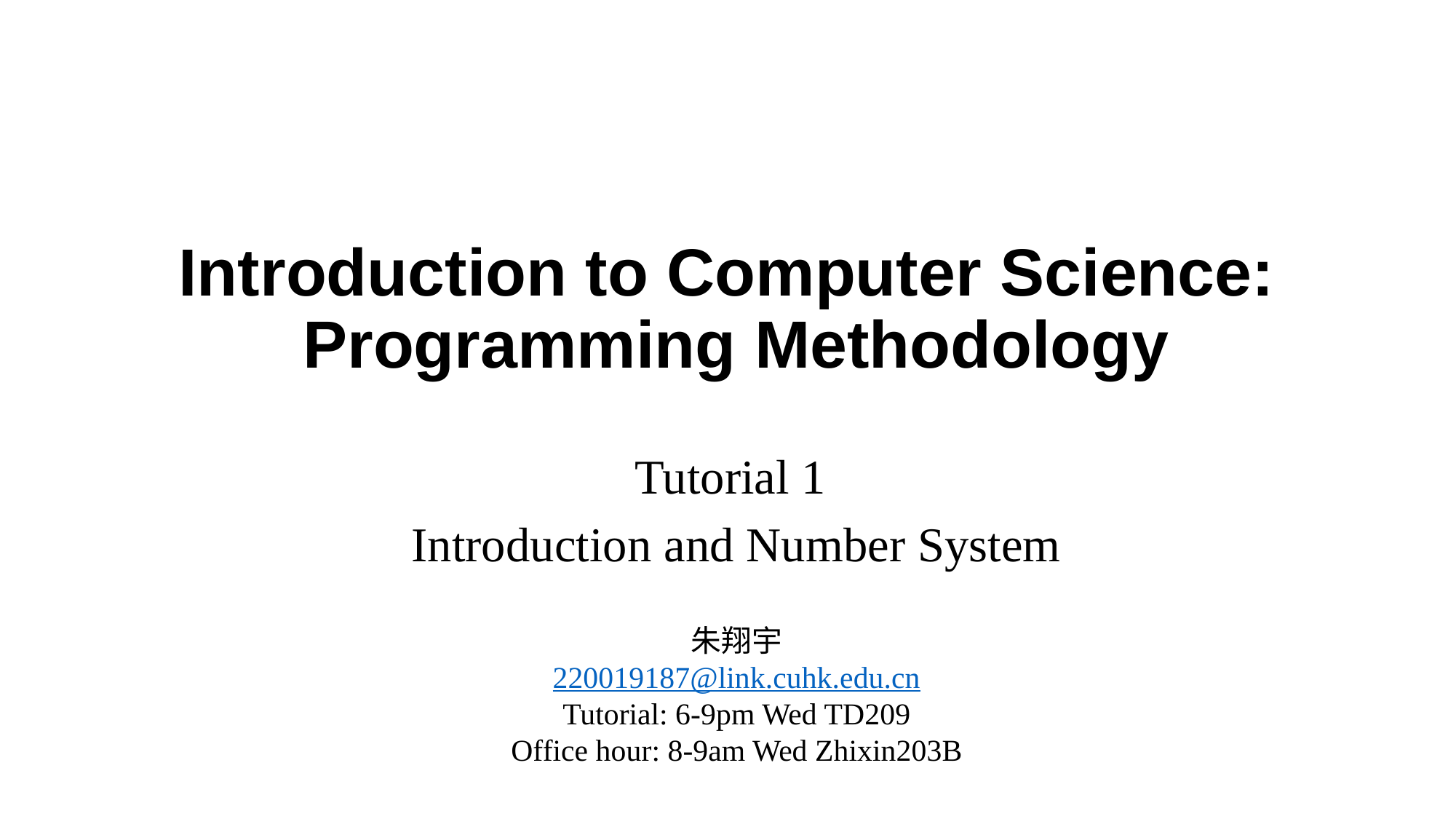

# Introduction to Computer Science: Programming Methodology

Tutorial 1
Introduction and Number System

朱翔宇
220019187@link.cuhk.edu.cn
Tutorial: 6-9pm Wed TD209
Office hour: 8-9am Wed Zhixin203B